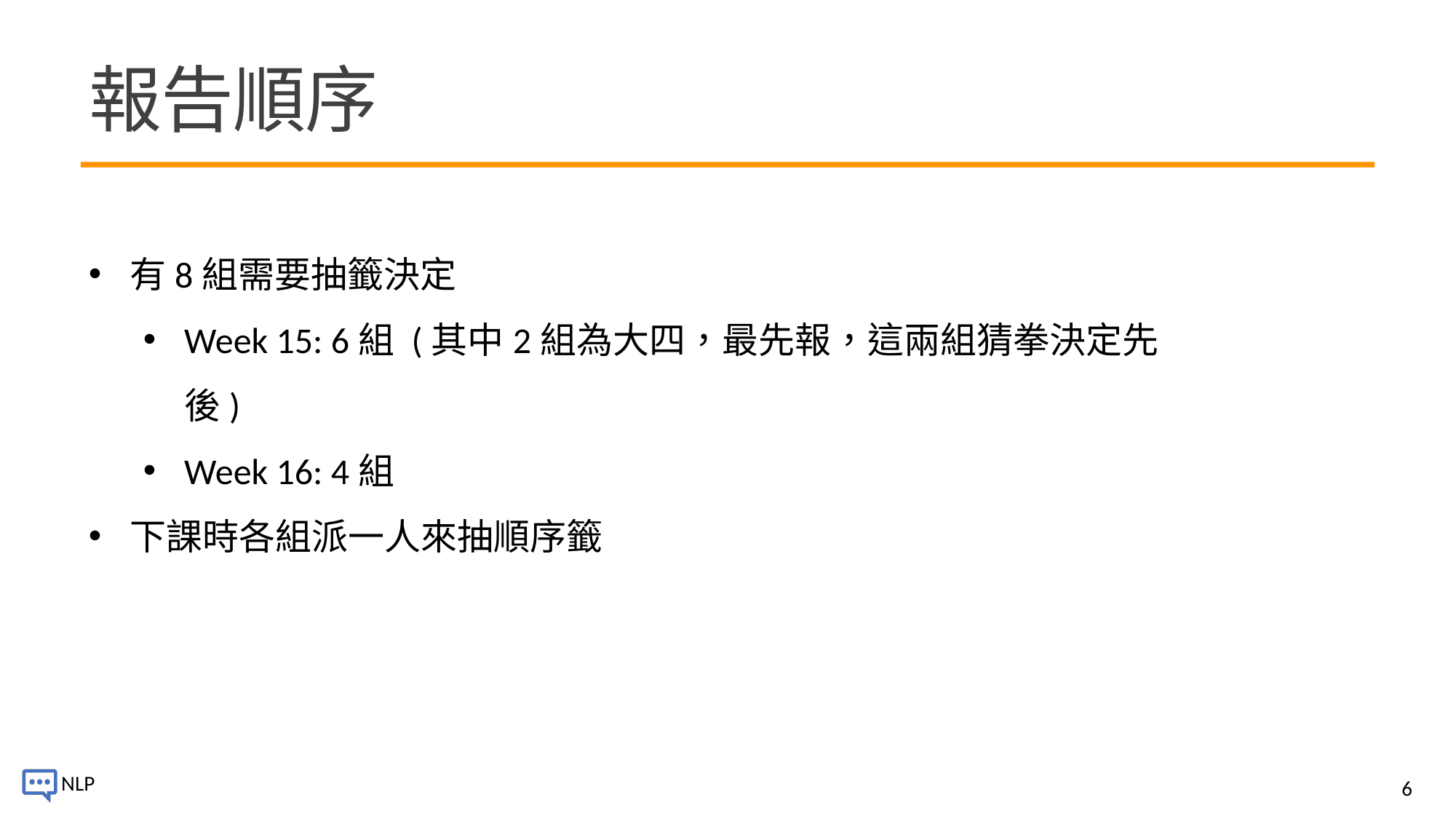

# 報告順序
有8組需要抽籤決定
Week 15: 6組 (其中2組為大四，最先報，這兩組猜拳決定先後)
Week 16: 4組
下課時各組派一人來抽順序籤
6